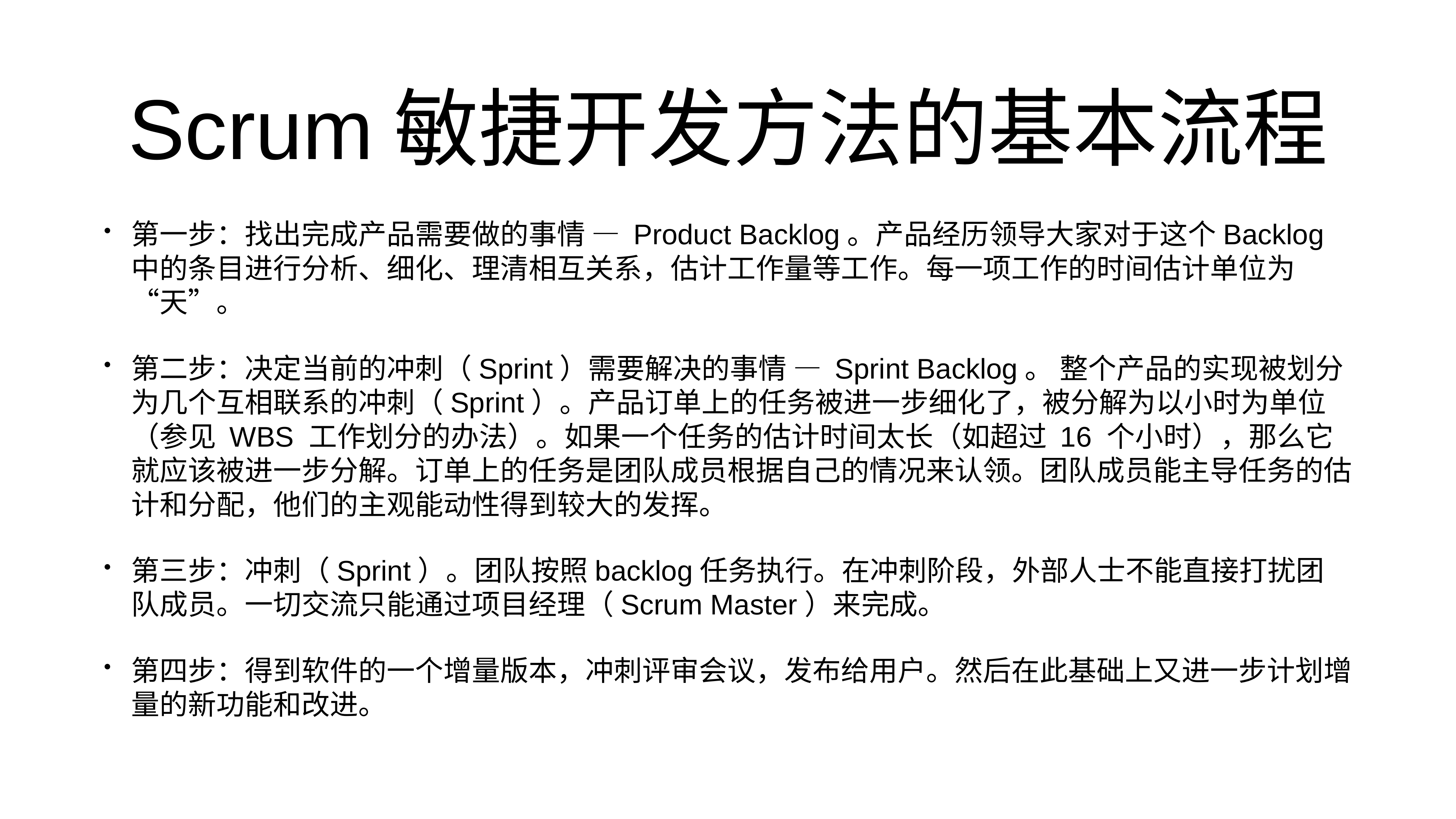

# Scrum敏捷开发方法的基本流程
第一步：找出完成产品需要做的事情 — Product Backlog。产品经历领导大家对于这个Backlog中的条目进行分析、细化、理清相互关系，估计工作量等工作。每一项工作的时间估计单位为“天”。
第二步：决定当前的冲刺（Sprint）需要解决的事情 — Sprint Backlog。 整个产品的实现被划分为几个互相联系的冲刺（Sprint）。产品订单上的任务被进一步细化了，被分解为以小时为单位（参见 WBS 工作划分的办法）。如果一个任务的估计时间太长（如超过 16 个小时），那么它就应该被进一步分解。订单上的任务是团队成员根据自己的情况来认领。团队成员能主导任务的估计和分配，他们的主观能动性得到较大的发挥。
第三步：冲刺（Sprint）。团队按照backlog任务执行。在冲刺阶段，外部人士不能直接打扰团队成员。一切交流只能通过项目经理（Scrum Master）来完成。
第四步：得到软件的一个增量版本，冲刺评审会议，发布给用户。然后在此基础上又进一步计划增量的新功能和改进。